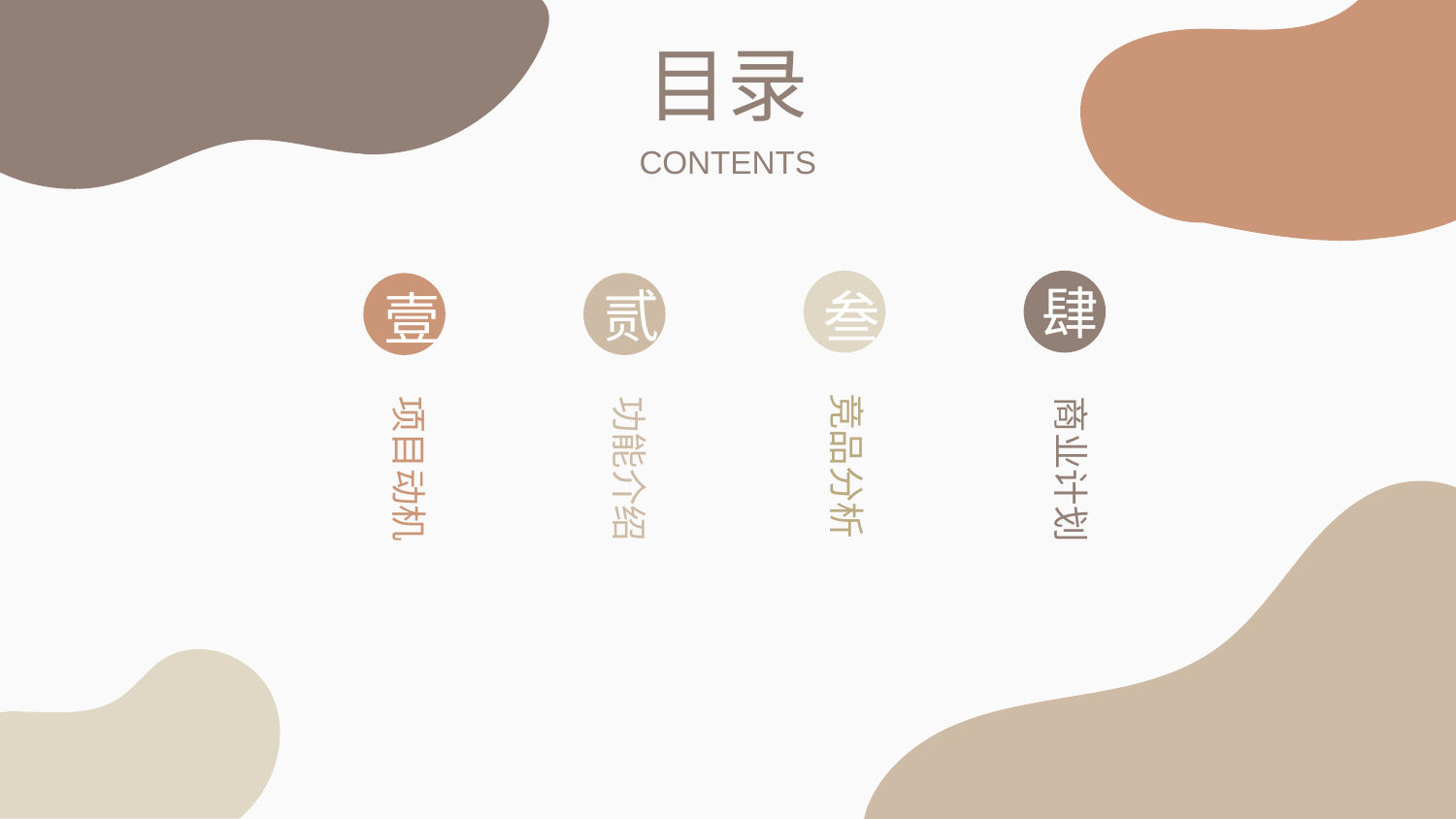

目录

CONTENTS

叁

肆

壹

贰

竞品分析
功能介绍
项目动机
商业计划